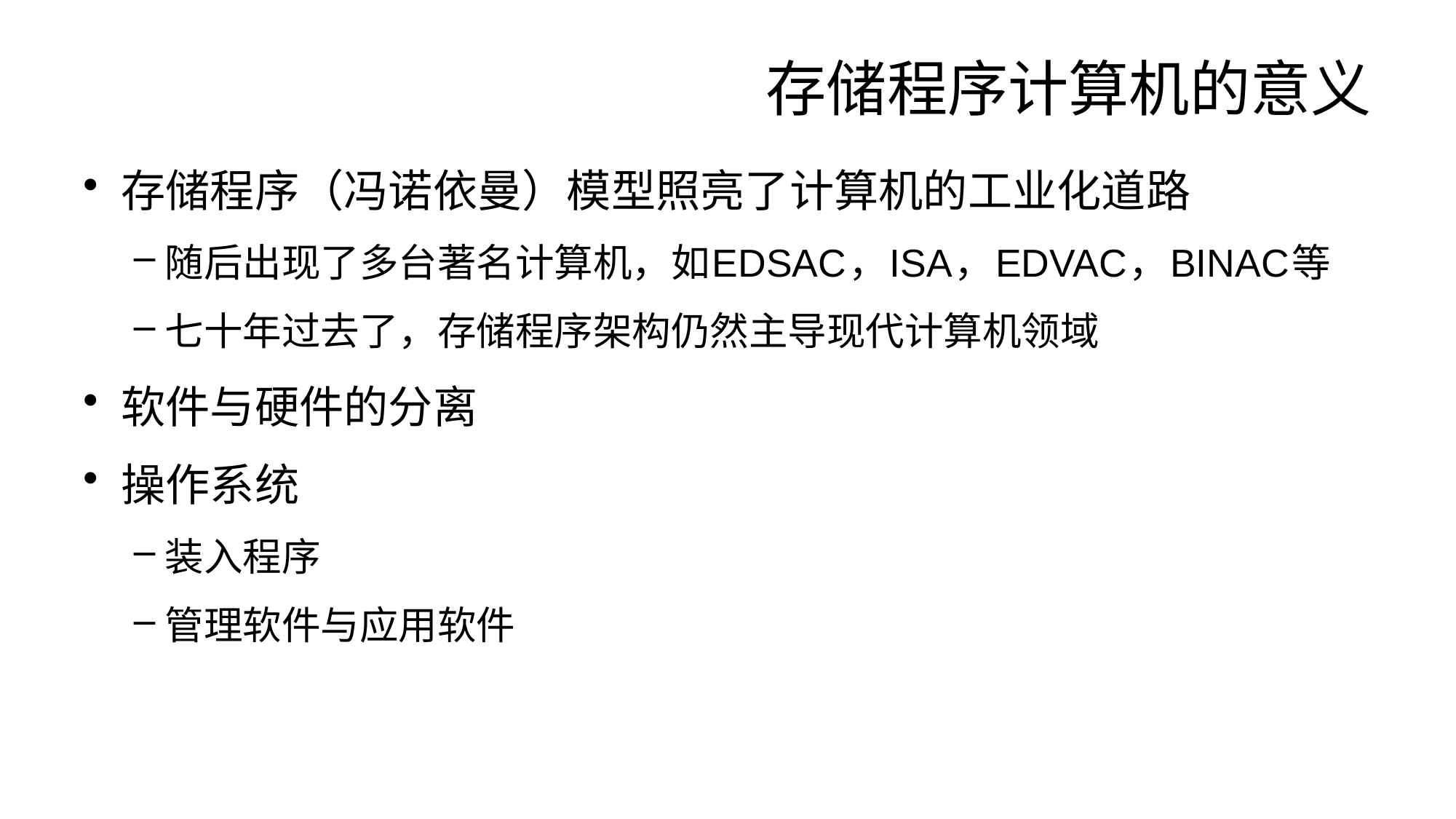

# 存储程序计算机的意义
存储程序（冯诺依曼）模型照亮了计算机的工业化道路
随后出现了多台著名计算机，如EDSAC，ISA，EDVAC，BINAC等
七十年过去了，存储程序架构仍然主导现代计算机领域
软件与硬件的分离
操作系统
装入程序
管理软件与应用软件